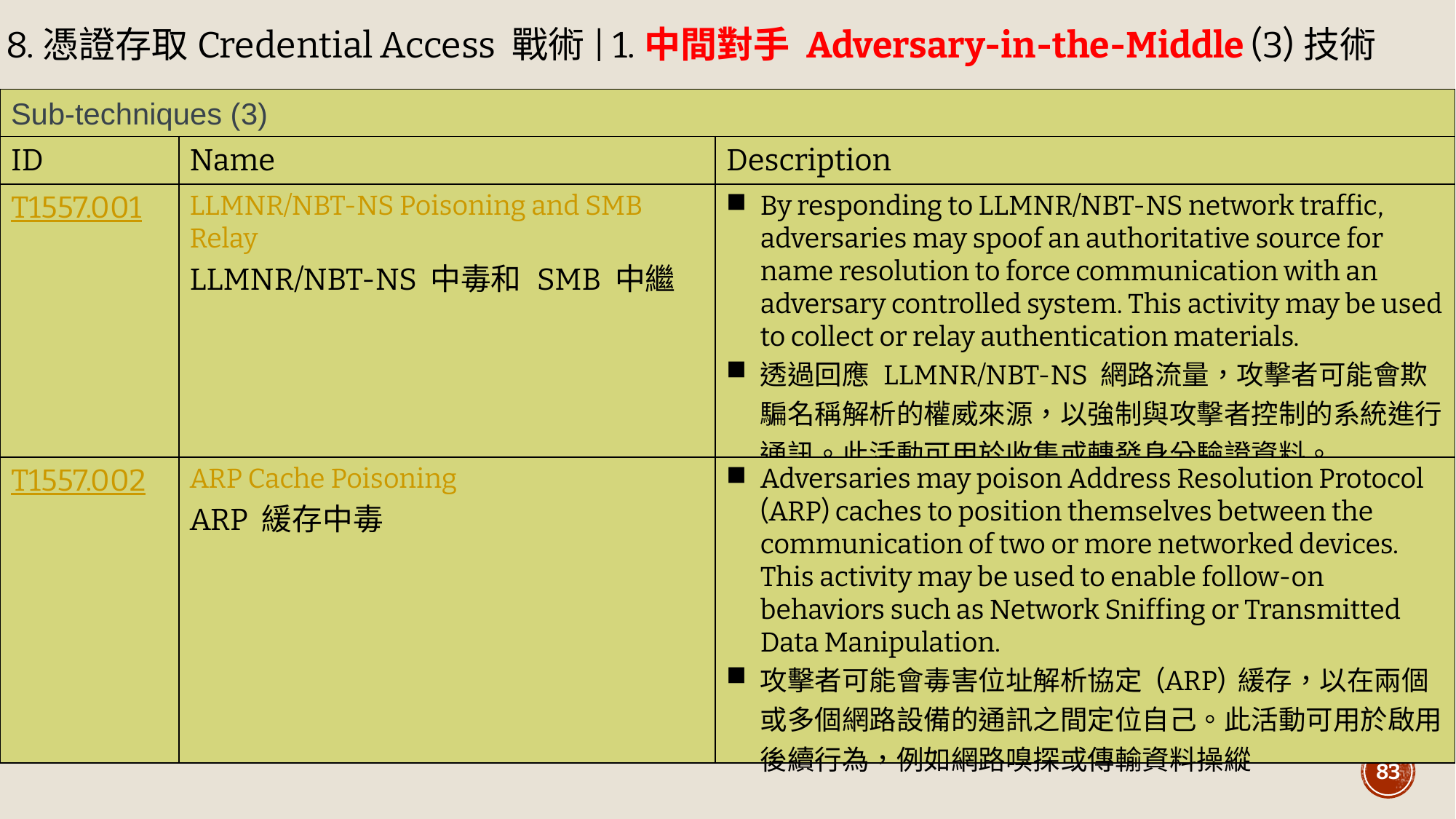

8.憑證存取Credential Access 戰術| 1.中間對手 Adversary-in-the-Middle (3)技術
| Sub-techniques (3) |  |  |
| --- | --- | --- |
| ID | Name | Description |
| T1557.001 | LLMNR/NBT-NS Poisoning and SMB Relay LLMNR/NBT-NS 中毒和 SMB 中繼 | By responding to LLMNR/NBT-NS network traffic, adversaries may spoof an authoritative source for name resolution to force communication with an adversary controlled system. This activity may be used to collect or relay authentication materials. 透過回應 LLMNR/NBT-NS 網路流量，攻擊者可能會欺騙名稱解析的權威來源，以強制與攻擊者控制的系統進行通訊。此活動可用於收集或轉發身分驗證資料。 |
| T1557.002 | ARP Cache Poisoning ARP 緩存中毒 | Adversaries may poison Address Resolution Protocol (ARP) caches to position themselves between the communication of two or more networked devices. This activity may be used to enable follow-on behaviors such as Network Sniffing or Transmitted Data Manipulation. 攻擊者可能會毒害位址解析協定 (ARP) 緩存，以在兩個或多個網路設備的通訊之間定位自己。此活動可用於啟用後續行為，例如網路嗅探或傳輸資料操縱 |

83